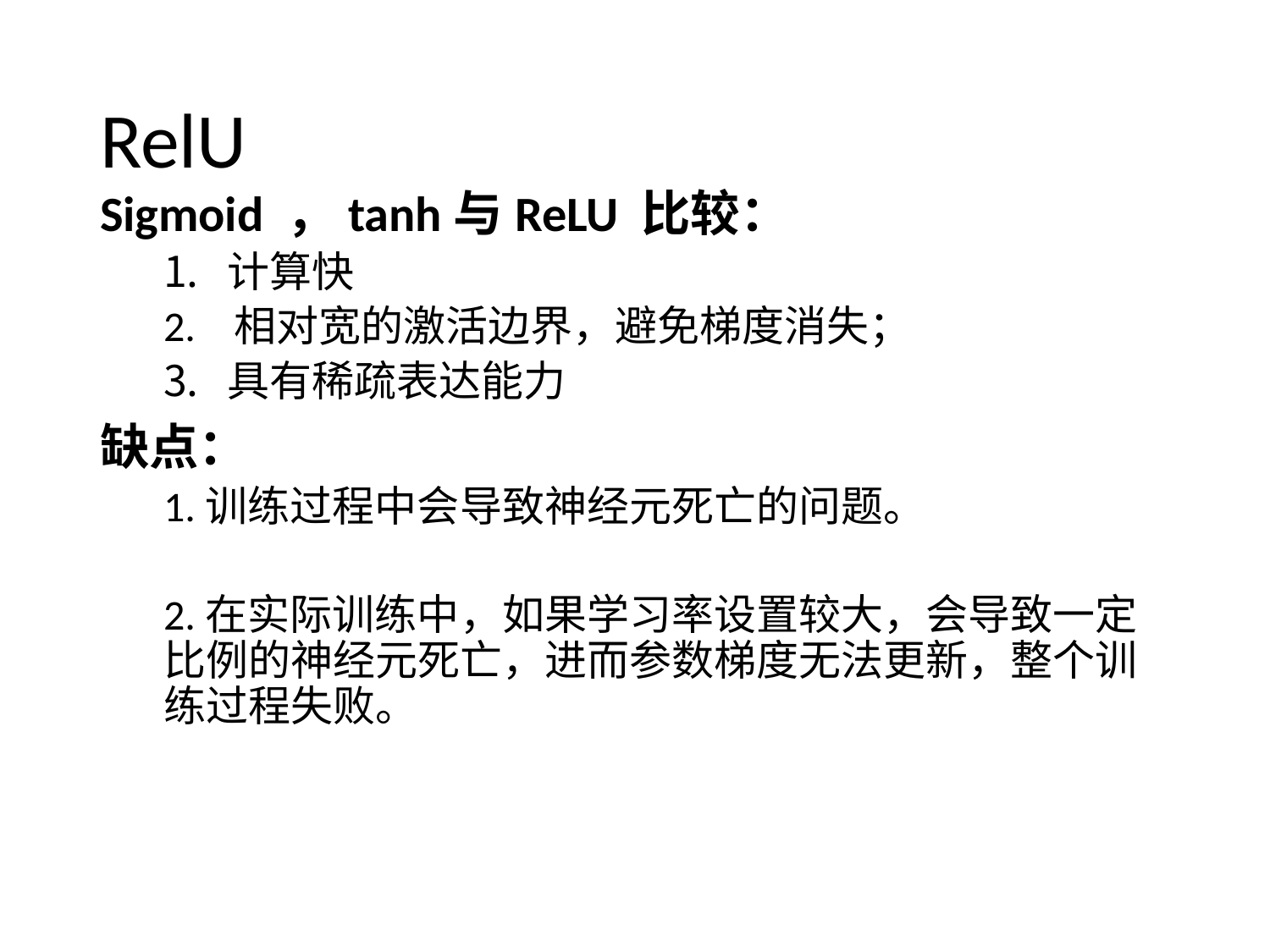

# RelU
Sigmoid ，tanh与ReLU 比较：
计算快
2.   相对宽的激活边界，避免梯度消失；
具有稀疏表达能力
缺点：
1.训练过程中会导致神经元死亡的问题。

2.在实际训练中，如果学习率设置较大，会导致一定比例的神经元死亡，进而参数梯度无法更新，整个训练过程失败。